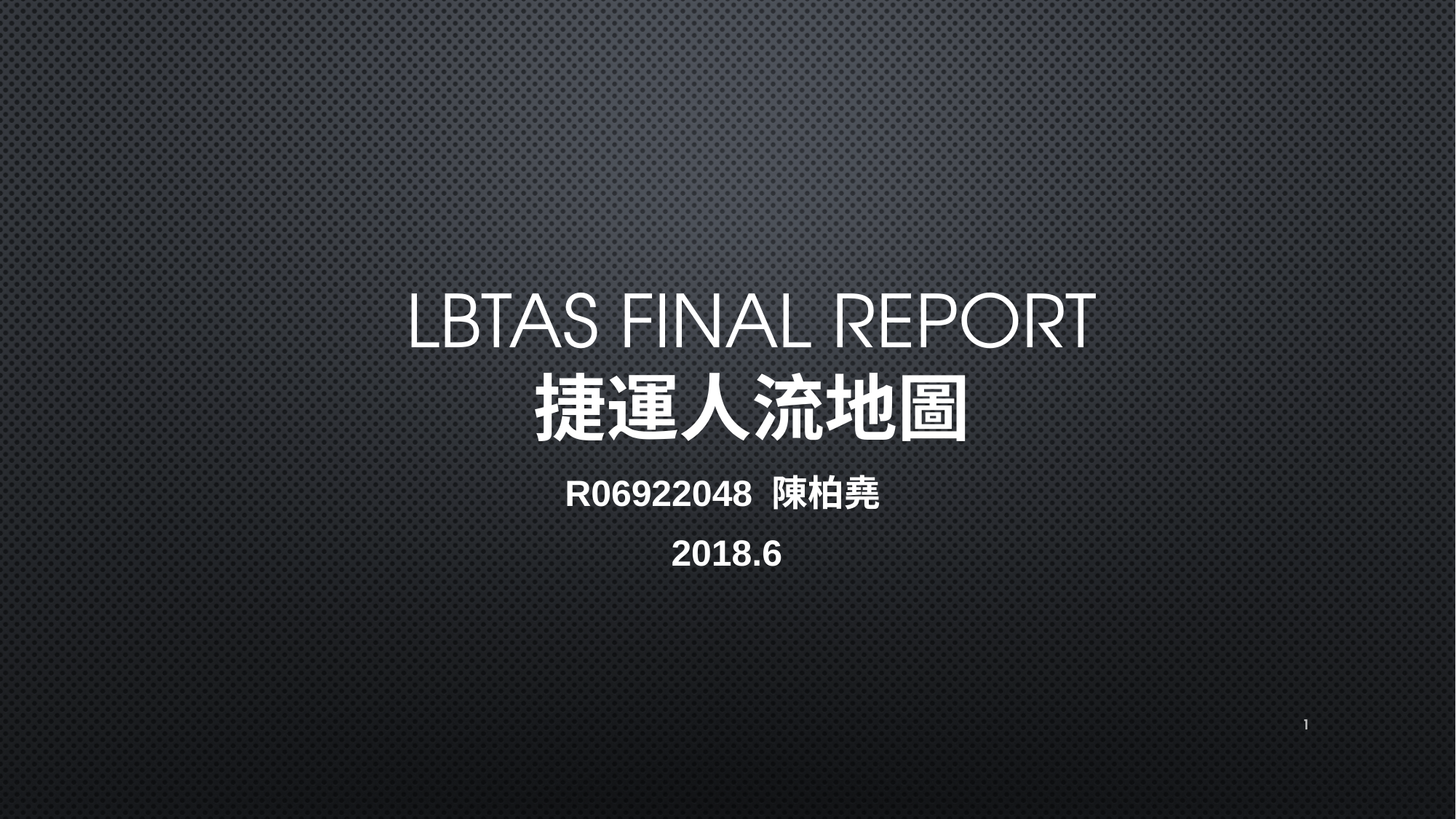

# LBTAS Final Report 捷運人流地圖
R06922048 陳柏堯
2018.6
1